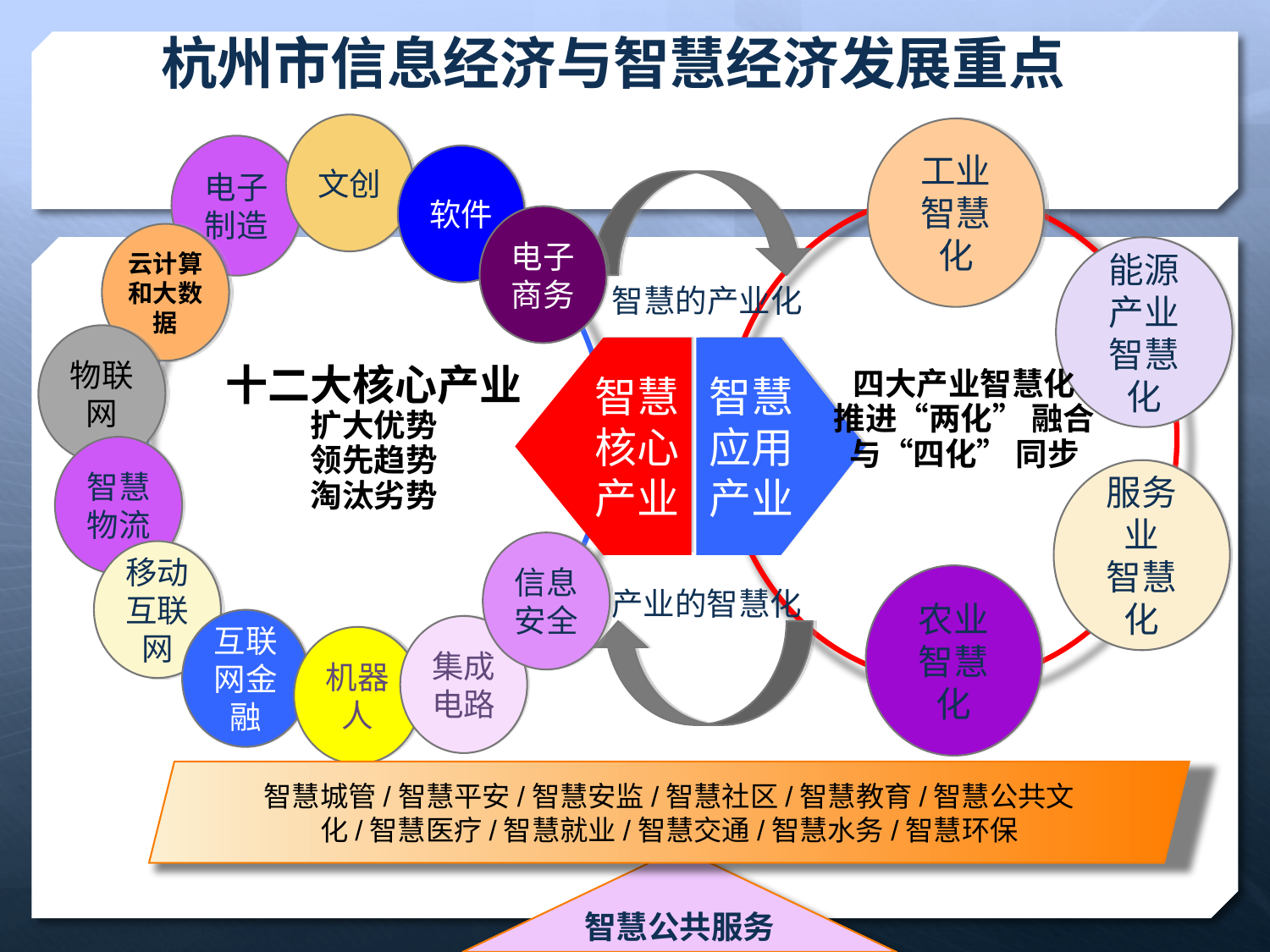

杭州市信息经济与智慧经济发展重点
文创
工业
智慧化
电子制造
软件

电子商务
云计算和大数据
能源
产业
智慧化
智慧的产业化
物联网
智慧
核心
产业
智慧
应用
产业
四大产业智慧化
推进“两化” 融合
与“四化” 同步
十二大核心产业
扩大优势
领先趋势
淘汰劣势
智慧物流
服务业
智慧化
信息安全
移动互联网
农业
智慧化
产业的智慧化
互联网金融
集成电路
机器人
智慧城管/智慧平安/智慧安监/智慧社区/智慧教育/智慧公共文化/智慧医疗/智慧就业/智慧交通/智慧水务/智慧环保
智慧公共服务
97